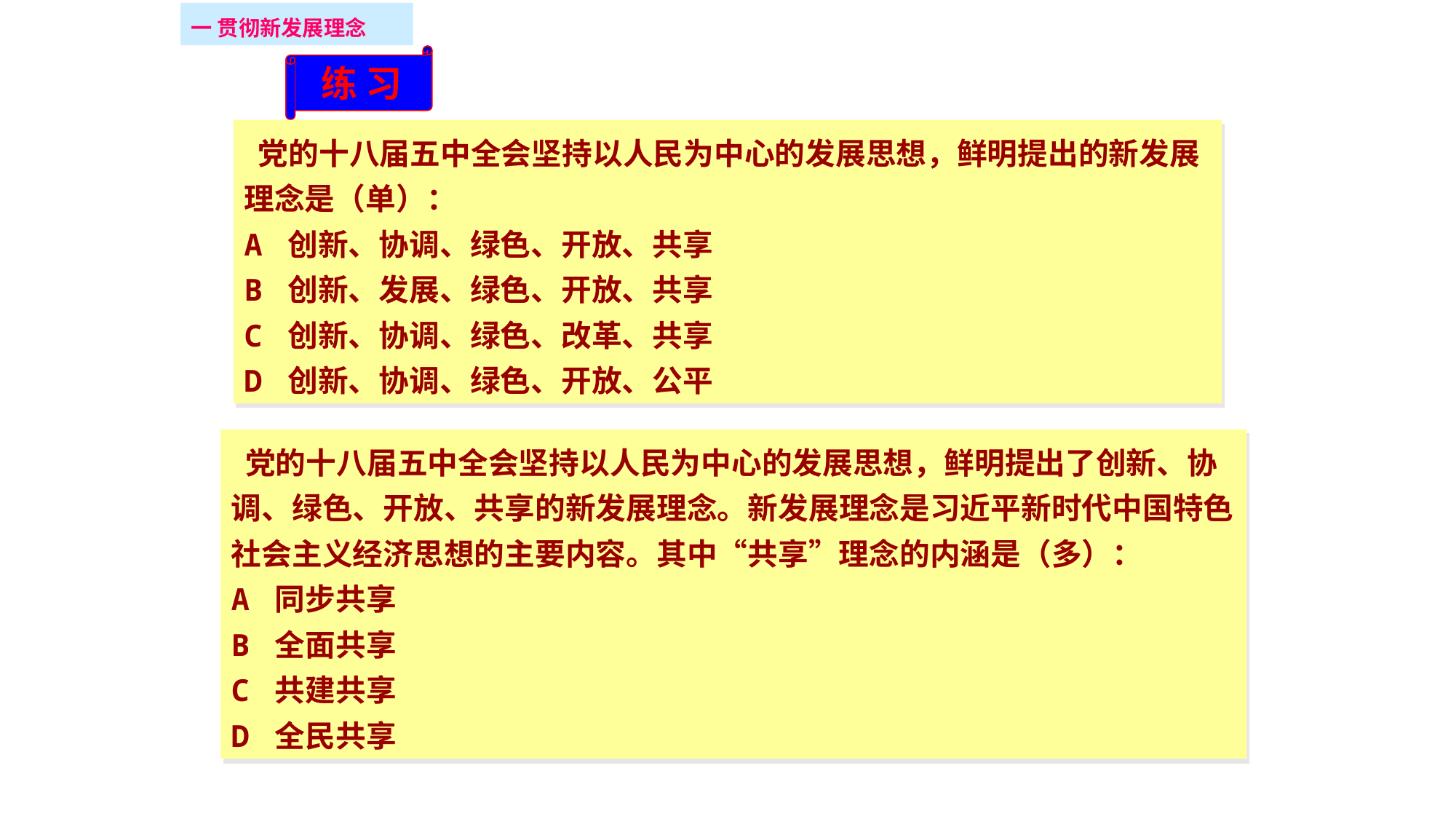

一 贯彻新发展理念
练 习
 党的十八届五中全会坚持以人民为中心的发展思想，鲜明提出的新发展理念是（单）：
A 创新、协调、绿色、开放、共享
B 创新、发展、绿色、开放、共享
C 创新、协调、绿色、改革、共享
D 创新、协调、绿色、开放、公平
 党的十八届五中全会坚持以人民为中心的发展思想，鲜明提出了创新、协调、绿色、开放、共享的新发展理念。新发展理念是习近平新时代中国特色社会主义经济思想的主要内容。其中“共享”理念的内涵是（多）：
A 同步共享
B 全面共享
C 共建共享
D 全民共享